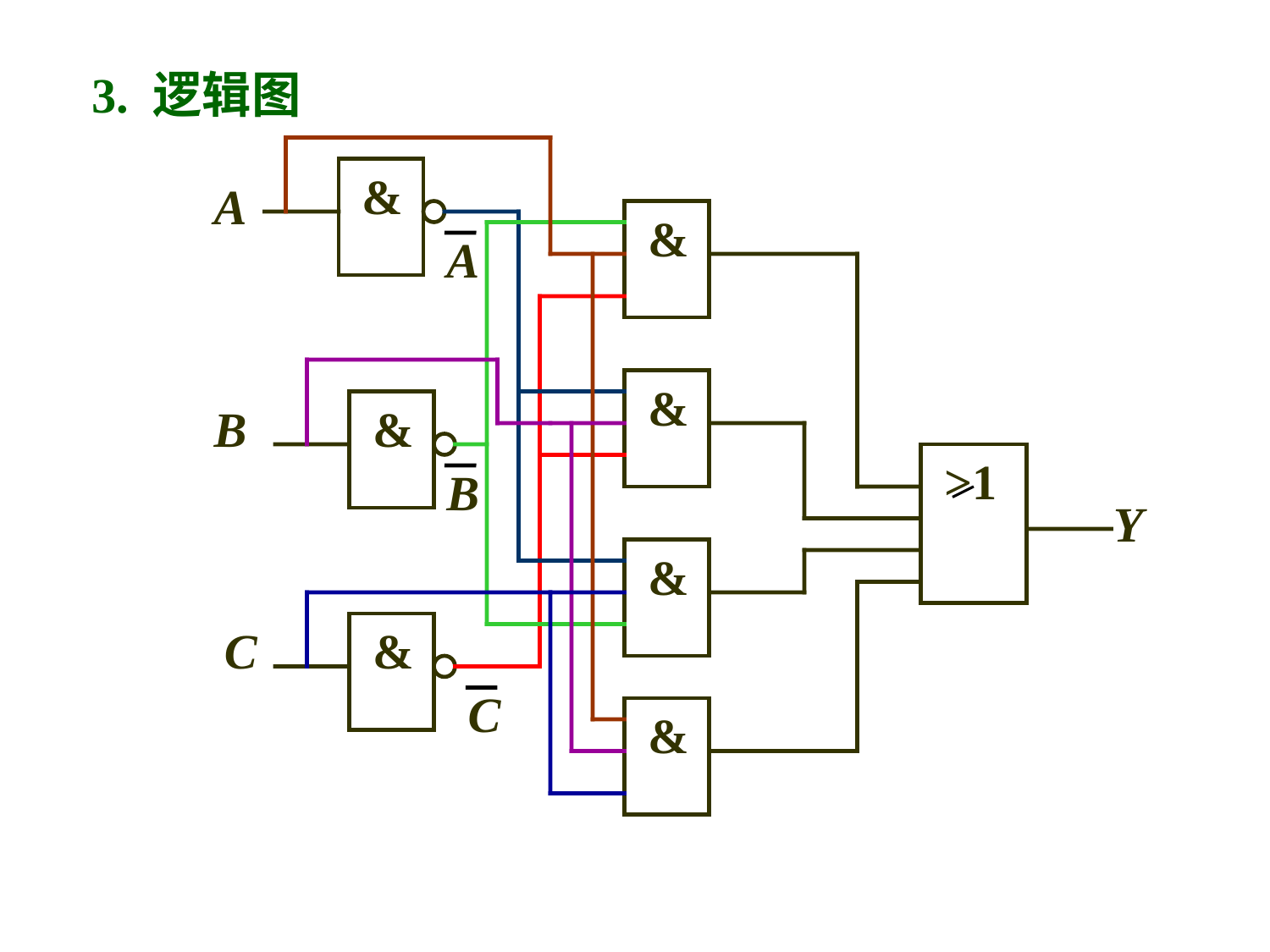

3. 逻辑图

&
A

&

A

&
B

&

>1
B

Y

&

C

&

C

&